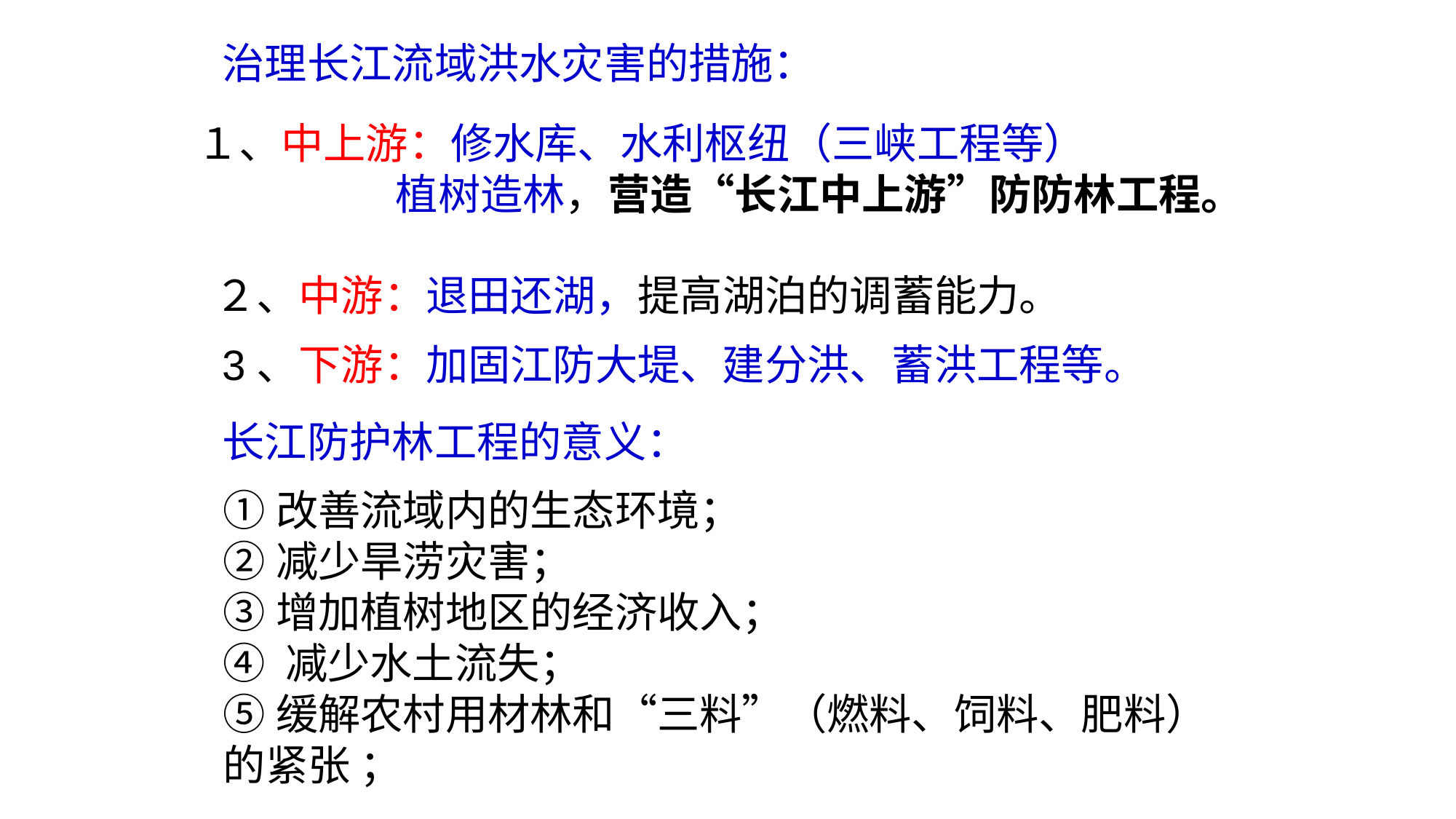

治理长江流域洪水灾害的措施：
１、中上游：修水库、水利枢纽（三峡工程等）
                    植树造林，营造“长江中上游”防防林工程。
２、中游：退田还湖，提高湖泊的调蓄能力。
3、下游：加固江防大堤、建分洪、蓄洪工程等。
长江防护林工程的意义：
①改善流域内的生态环境；
②减少旱涝灾害；
③增加植树地区的经济收入；
④ 减少水土流失；
⑤缓解农村用材林和“三料”（燃料、饲料、肥料）的紧张 ；